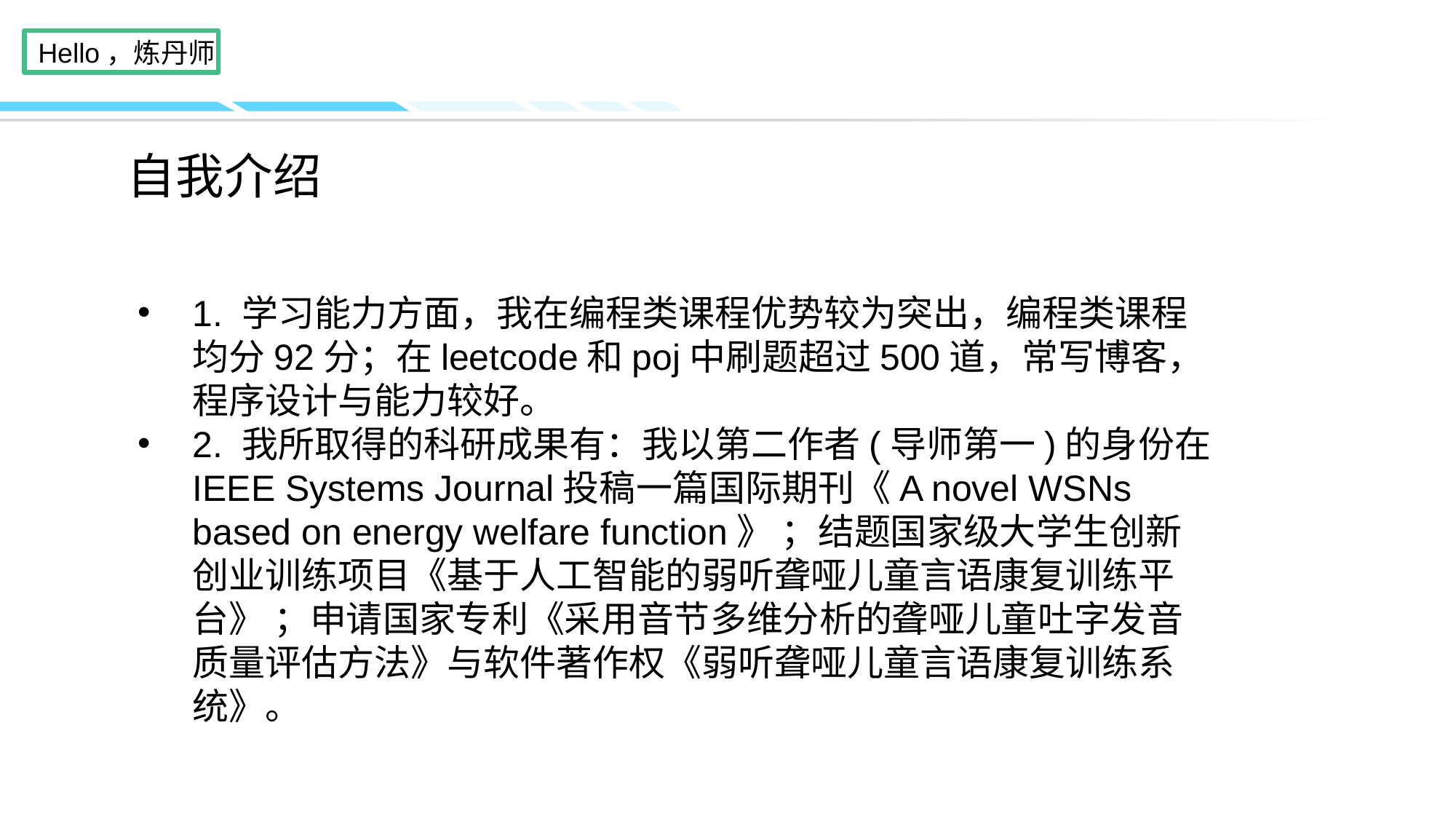

# 自我介绍
1. 学习能力方面，我在编程类课程优势较为突出，编程类课程均分92分；在leetcode和poj中刷题超过500道，常写博客，程序设计与能力较好。
2. 我所取得的科研成果有：我以第二作者(导师第一)的身份在IEEE Systems Journal投稿一篇国际期刊《A novel WSNs based on energy welfare function》 ；结题国家级大学生创新创业训练项目《基于人工智能的弱听聋哑儿童言语康复训练平台》 ；申请国家专利《采用音节多维分析的聋哑儿童吐字发音质量评估方法》与软件著作权《弱听聋哑儿童言语康复训练系统》。